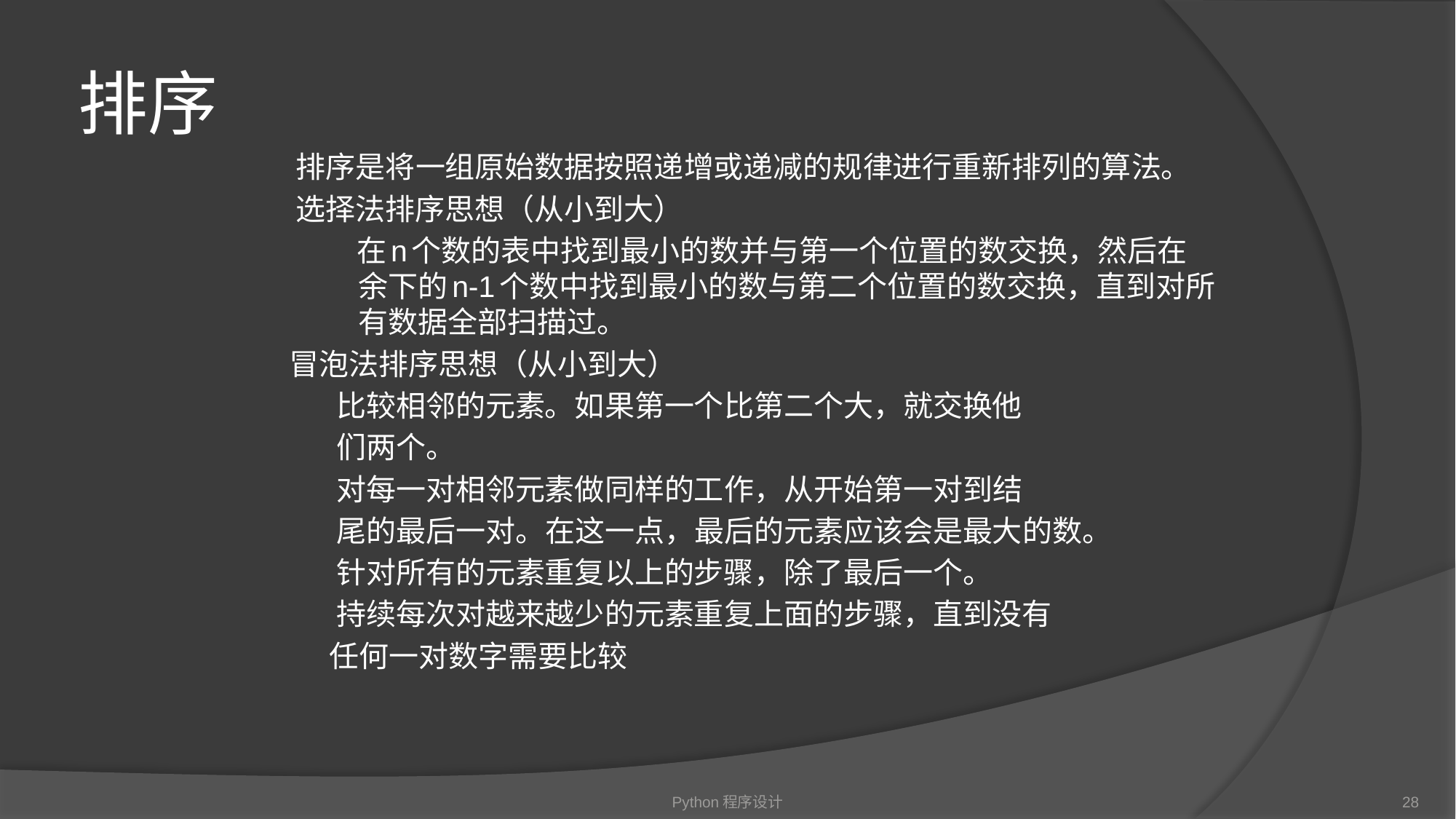

# 排序
排序是将一组原始数据按照递增或递减的规律进行重新排列的算法。
选择法排序思想（从小到大）
在n个数的表中找到最小的数并与第一个位置的数交换，然后在余下的n-1个数中找到最小的数与第二个位置的数交换，直到对所有数据全部扫描过。
     冒泡法排序思想（从小到大）
            比较相邻的元素。如果第一个比第二个大，就交换他
            们两个。
            对每一对相邻元素做同样的工作，从开始第一对到结
            尾的最后一对。在这一点，最后的元素应该会是最大的数。
            针对所有的元素重复以上的步骤，除了最后一个。
            持续每次对越来越少的元素重复上面的步骤，直到没有
           任何一对数字需要比较

Python程序设计
28